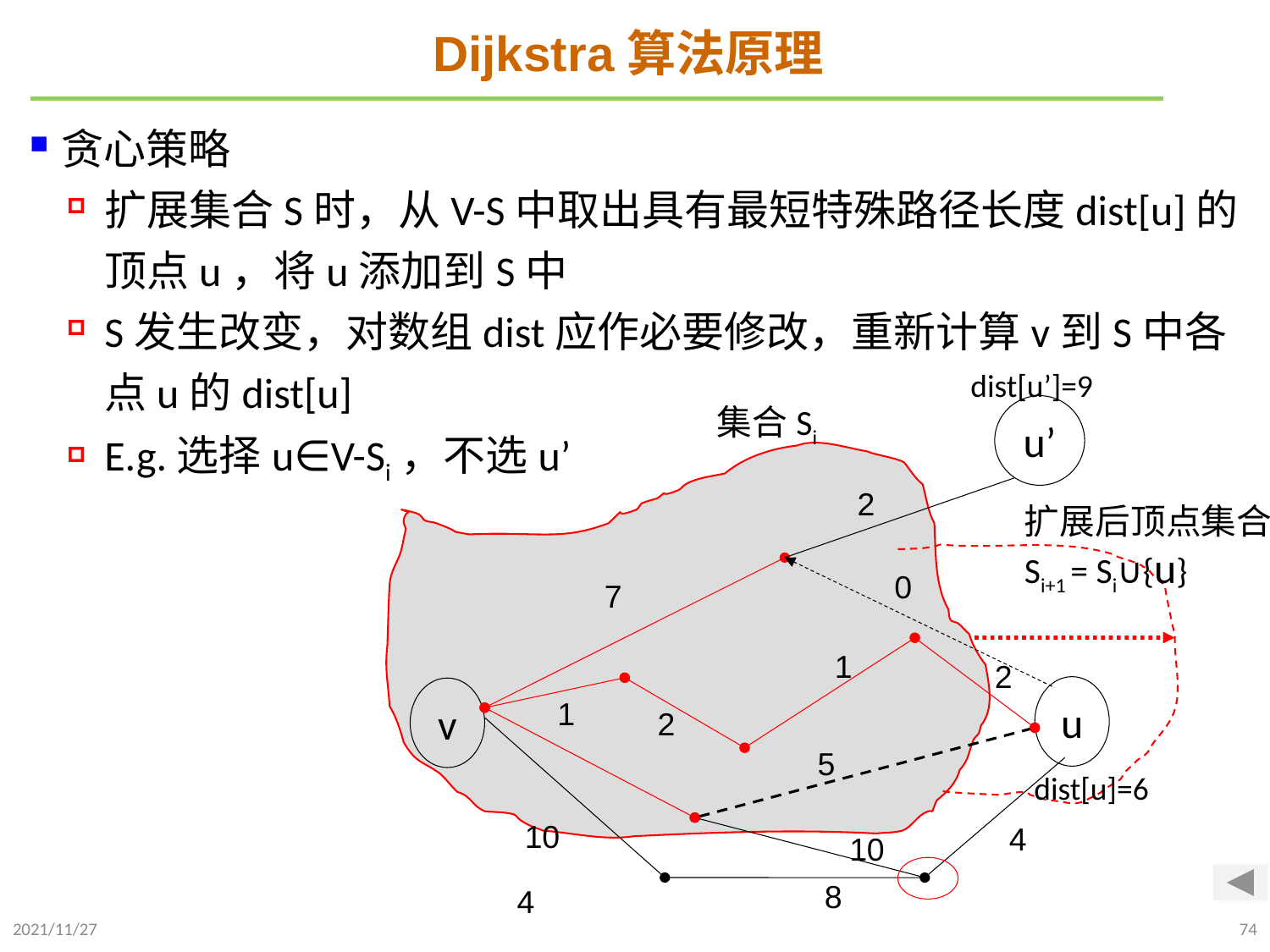

# Dijkstra算法原理
贪心策略
扩展集合S时，从V-S中取出具有最短特殊路径长度dist[u]的顶点u，将u添加到S中
S发生改变，对数组dist应作必要修改，重新计算v到S中各点u的dist[u]
E.g.选择u∈V-Si，不选u’

dist[u’]=9
集合Si
u’

2
扩展后顶点集合
Si+1 = Si∪{u}

0
7

1

2

u
v
1
2

5

10
4

8

dist[u]=6
10

4

2021/11/27
74